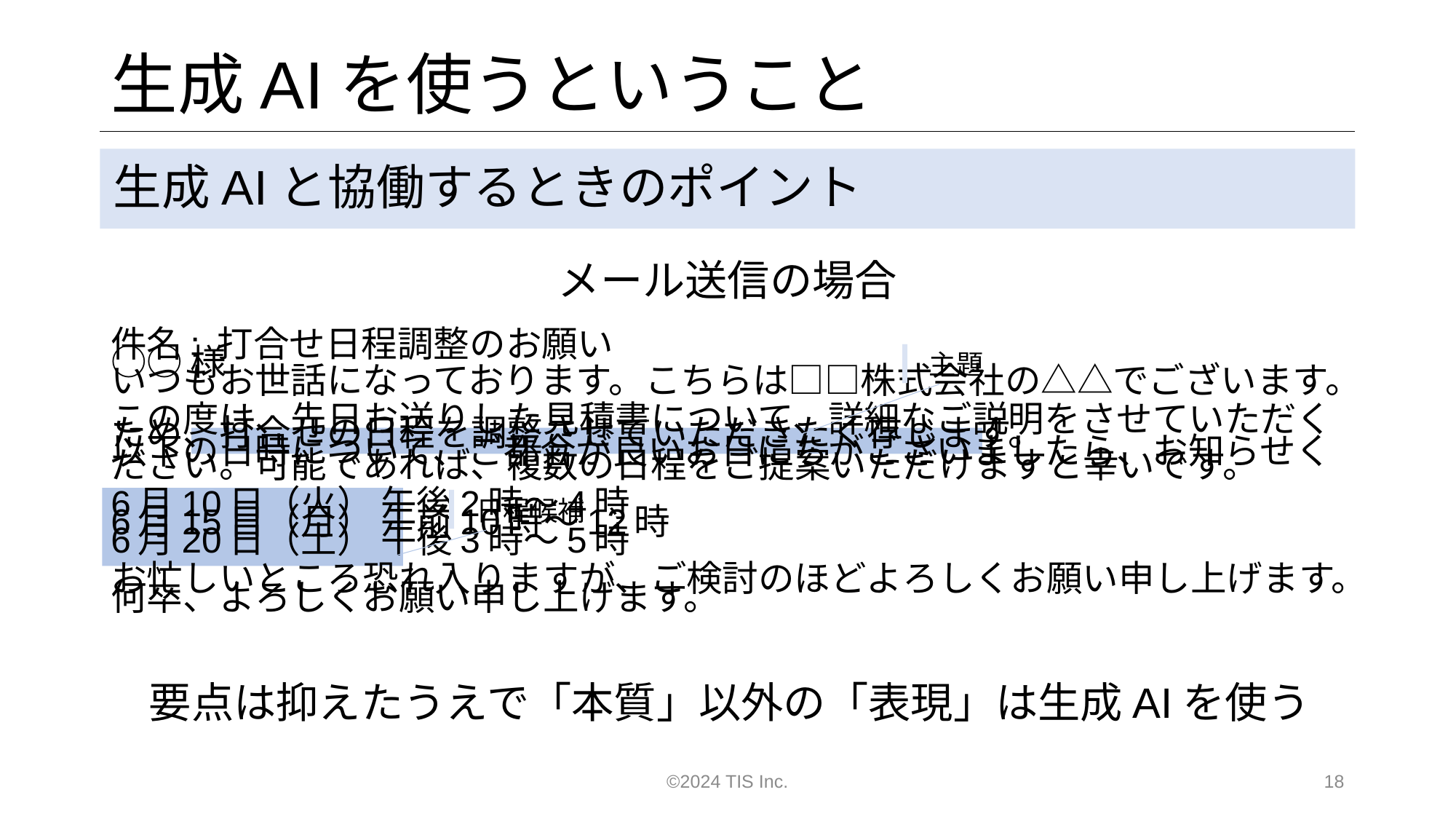

# 生成AIを使うということ
生成AIと協働するときのポイント
メール送信の場合

件名: 打合せ日程調整のお願い
○○様
いつもお世話になっております。こちらは□□株式会社の△△でございます。

この度は、先日お送りした見積書について、詳細なご説明をさせていただくため、打合せの日程を調整させていただきたく存じます。
以下の日時について、ご都合が良いお日にちがございましたら、お知らせください。可能であれば、複数の日程をご提案いただけますと幸いです。

6月10日（火） 午後2時〜4時
6月15日（月） 午前10時〜12時
6月20日（土） 午後3時〜5時

お忙しいところ恐れ入りますが、ご検討のほどよろしくお願い申し上げます。
何卒、よろしくお願い申し上げます。
主題

日程候補

要点は抑えたうえで「本質」以外の「表現」は生成AIを使う
©2024 TIS Inc.
18